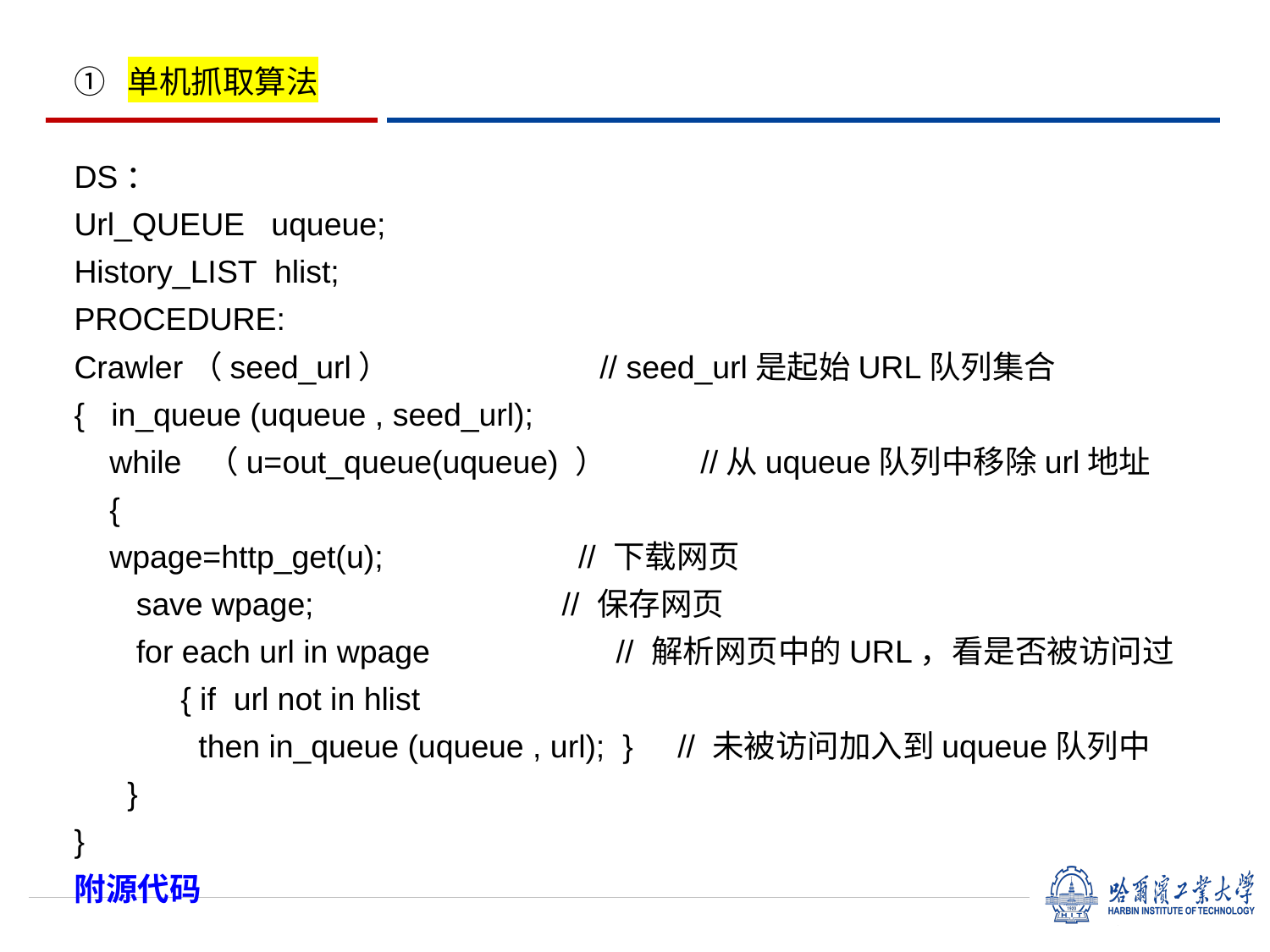

①  单机抓取算法

DS：
Url_QUEUE   uqueue;
History_LIST  hlist;
PROCEDURE:
Crawler（seed_url）                            // seed_url是起始URL队列集合
{   in_queue (uqueue , seed_url);
    while  （u=out_queue(uqueue) ）            //从uqueue队列中移除url地址
    {
    wpage=http_get(u);                      // 下载网页
       save wpage;                            // 保存网页
       for each url in wpage                     // 解析网页中的URL，看是否被访问过
            { if  url not in hlist
              then in_queue (uqueue , url);  }     // 未被访问加入到uqueue队列中
      }
}
附源代码